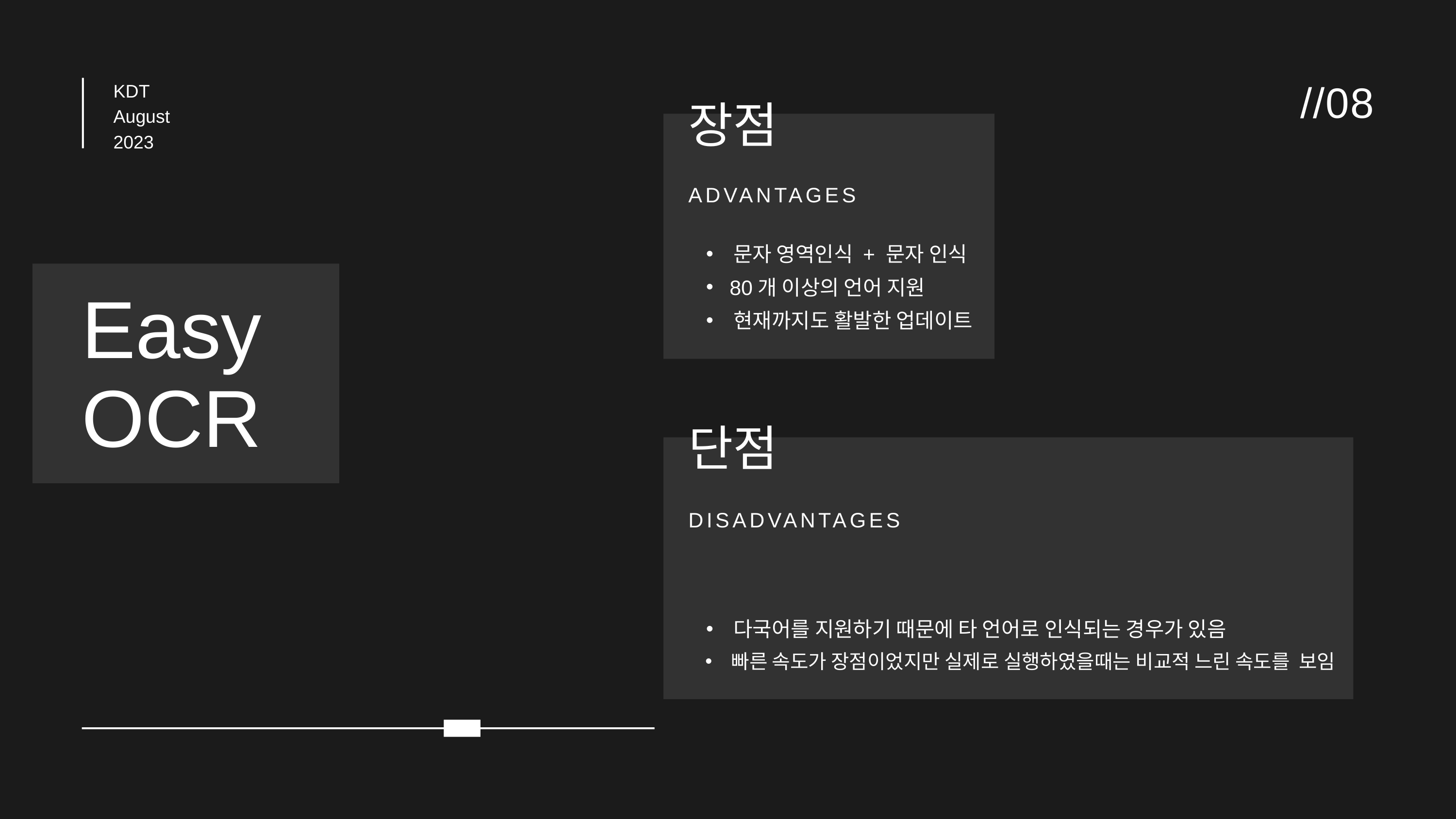

//08

KDT
August
2023
장점
ADVANTAGES
 문자 영역인식 + 문자 인식
 80개 이상의 언어 지원
 현재까지도 활발한 업데이트

Easy
OCR
단점

DISADVANTAGES
 다국어를 지원하기 때문에 타 언어로 인식되는 경우가 있음
 빠른 속도가 장점이었지만 실제로 실행하였을때는 비교적 느린 속도를  보임